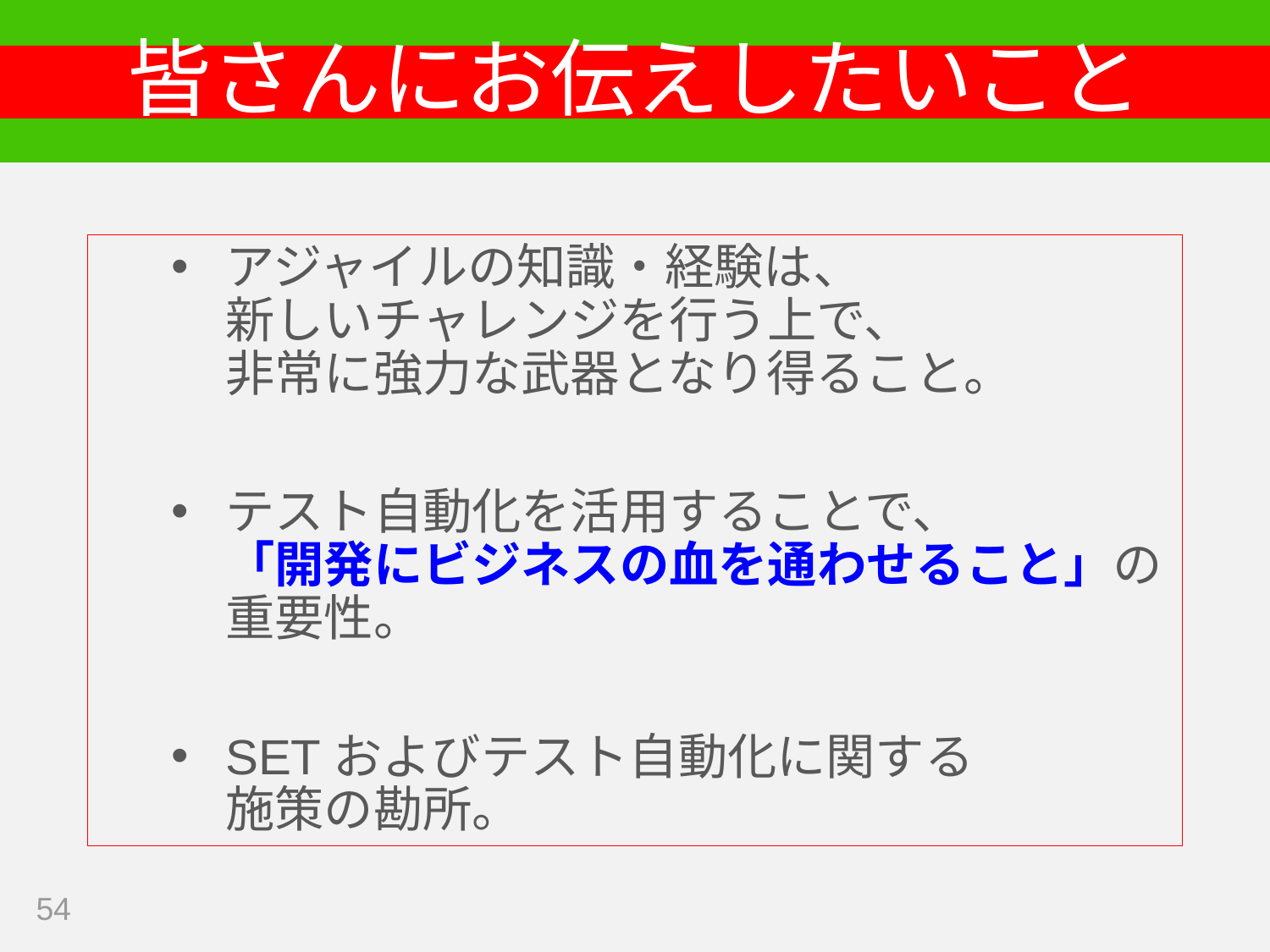

# 皆さんにお伝えしたいこと
アジャイルの知識・経験は、
新しいチャレンジを行う上で、
非常に強力な武器となり得ること。

テスト自動化を活用することで、
「開発にビジネスの血を通わせること」の
重要性。

SETおよびテスト自動化に関する
施策の勘所。
54